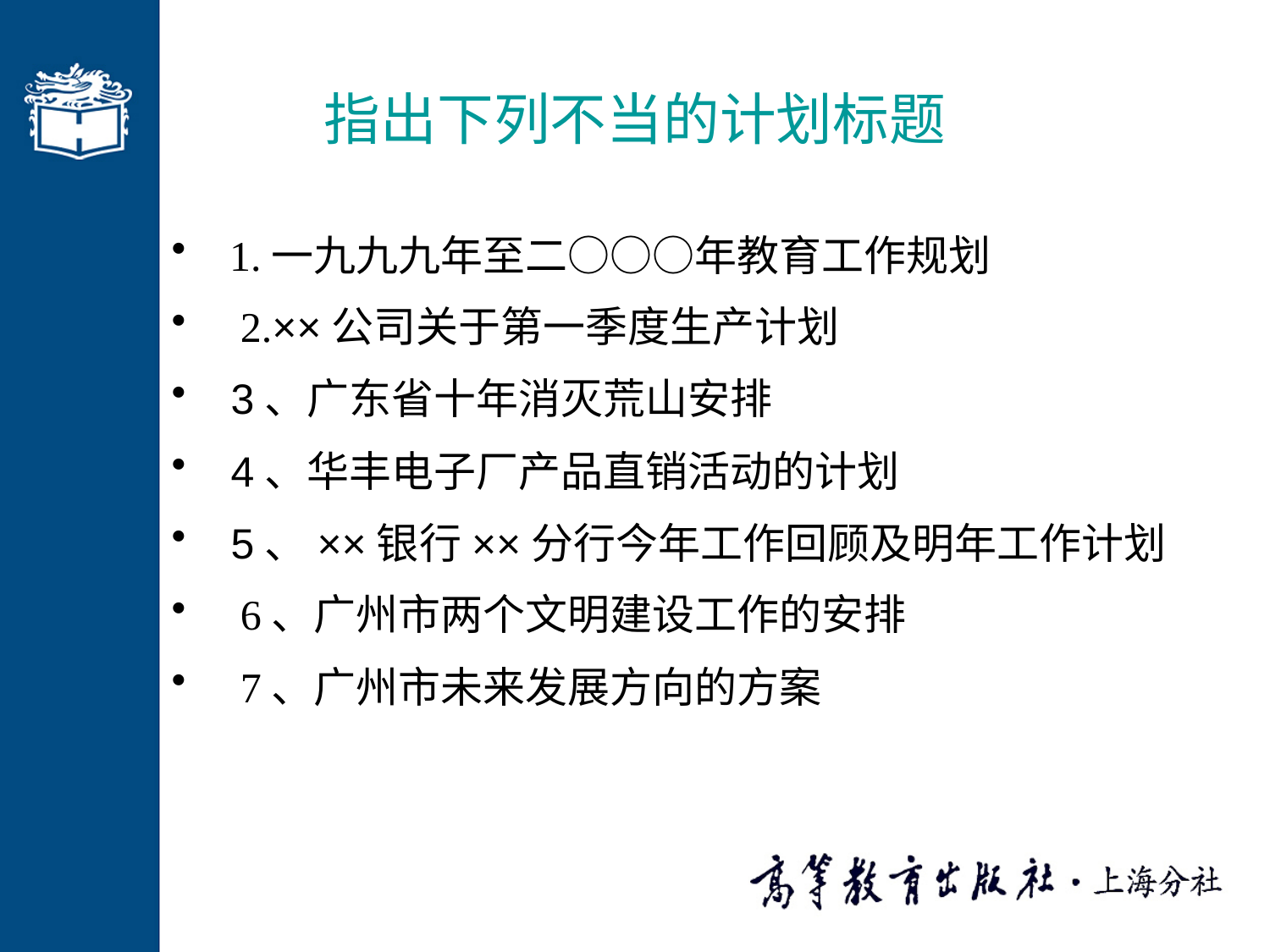

# 指出下列不当的计划标题
 1.一九九九年至二○○○年教育工作规划
  2.××公司关于第一季度生产计划
 3、广东省十年消灭荒山安排
 4、华丰电子厂产品直销活动的计划
 5、××银行××分行今年工作回顾及明年工作计划
  6、广州市两个文明建设工作的安排
  7、广州市未来发展方向的方案